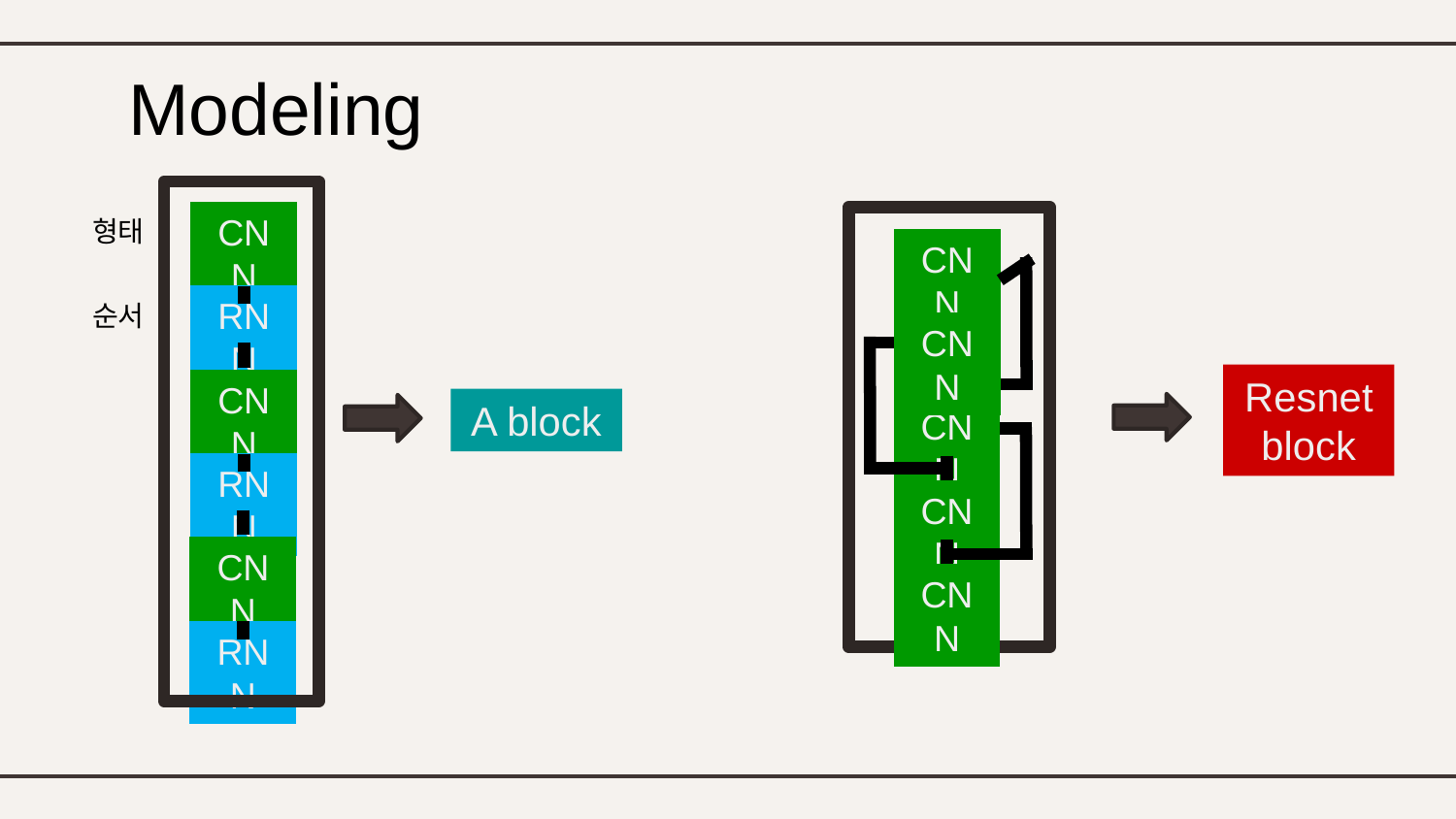

# Modeling

CNN
형태

CNN
CNN
CNN
CNN
CNN
RNN
순서
Resnet block
CNN
A block

RNN
CNN
RNN